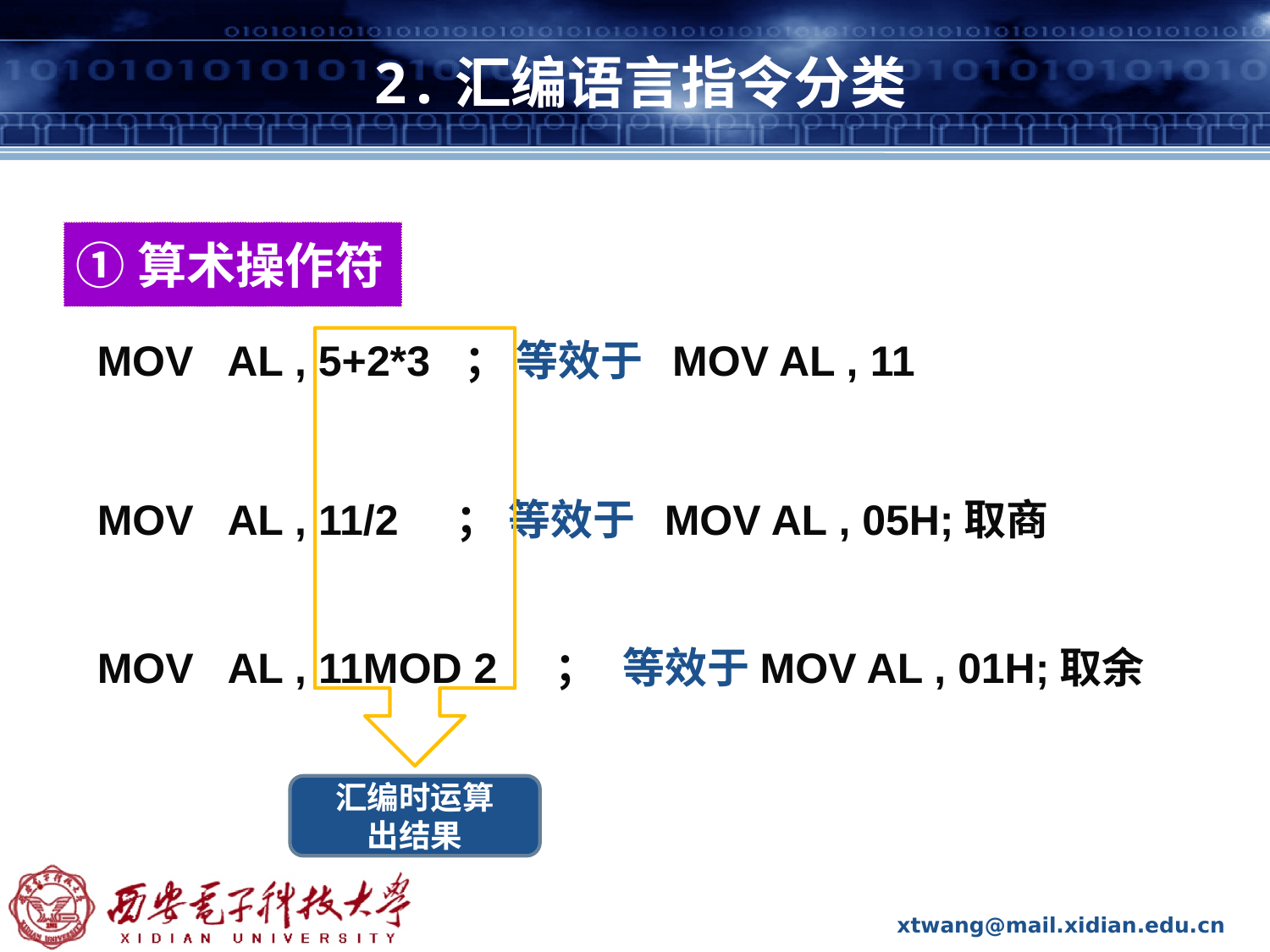

# 2.汇编语言指令分类
①算术操作符
MOV   AL , 5+2*3  ； 等效于  MOV AL , 11

MOV   AL , 11/2    ； 等效于  MOV AL , 05H;取商
MOV   AL , 11MOD 2    ；   等效于MOV AL , 01H;取余
汇编时运算
出结果